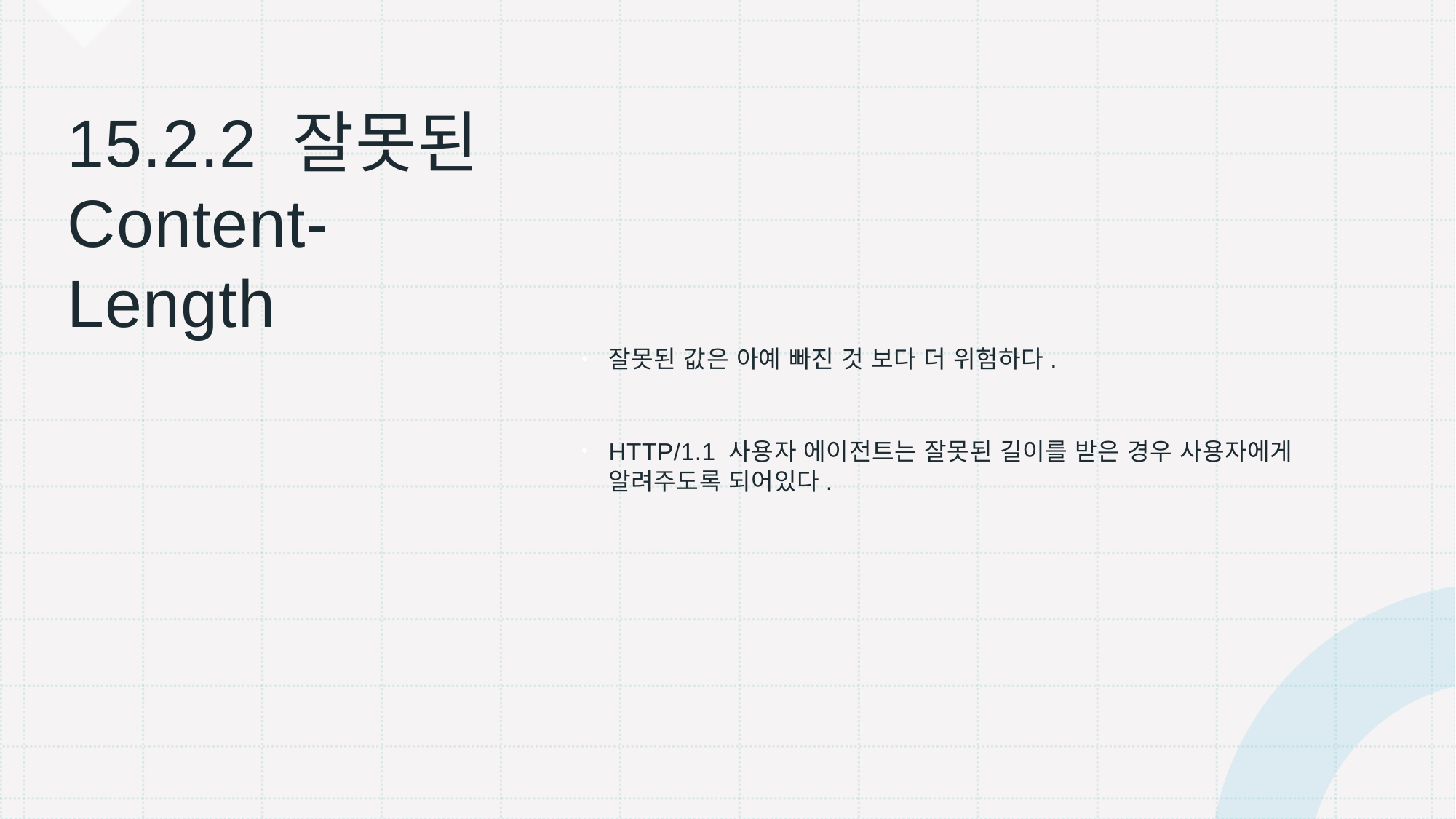

잘못된 값은 아예 빠진 것 보다 더 위험하다.

HTTP/1.1 사용자 에이전트는 잘못된 길이를 받은 경우 사용자에게 알려주도록 되어있다.
# 15.2.2 잘못된 Content-Length